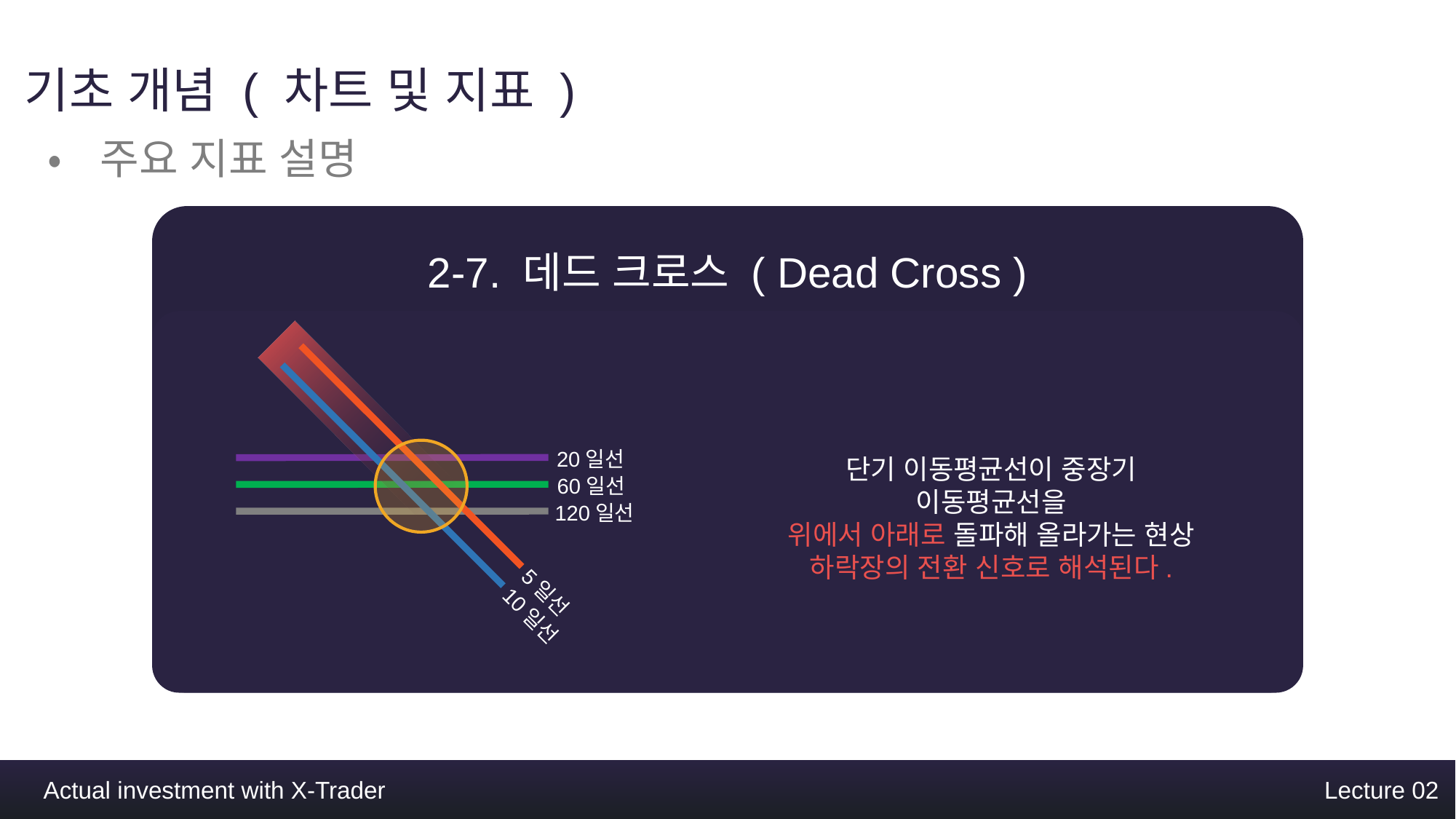

기초 개념 ( 차트 및 지표 )
•주요 지표 설명

2-7. 데드 크로스 ( Dead Cross )

20일선
60일선
120일선

5일선
10일선

단기 이동평균선이 중장기 이동평균선을
위에서 아래로 돌파해 올라가는 현상
하락장의 전환 신호로 해석된다.

Actual investment with X-Trader
Lecture 02